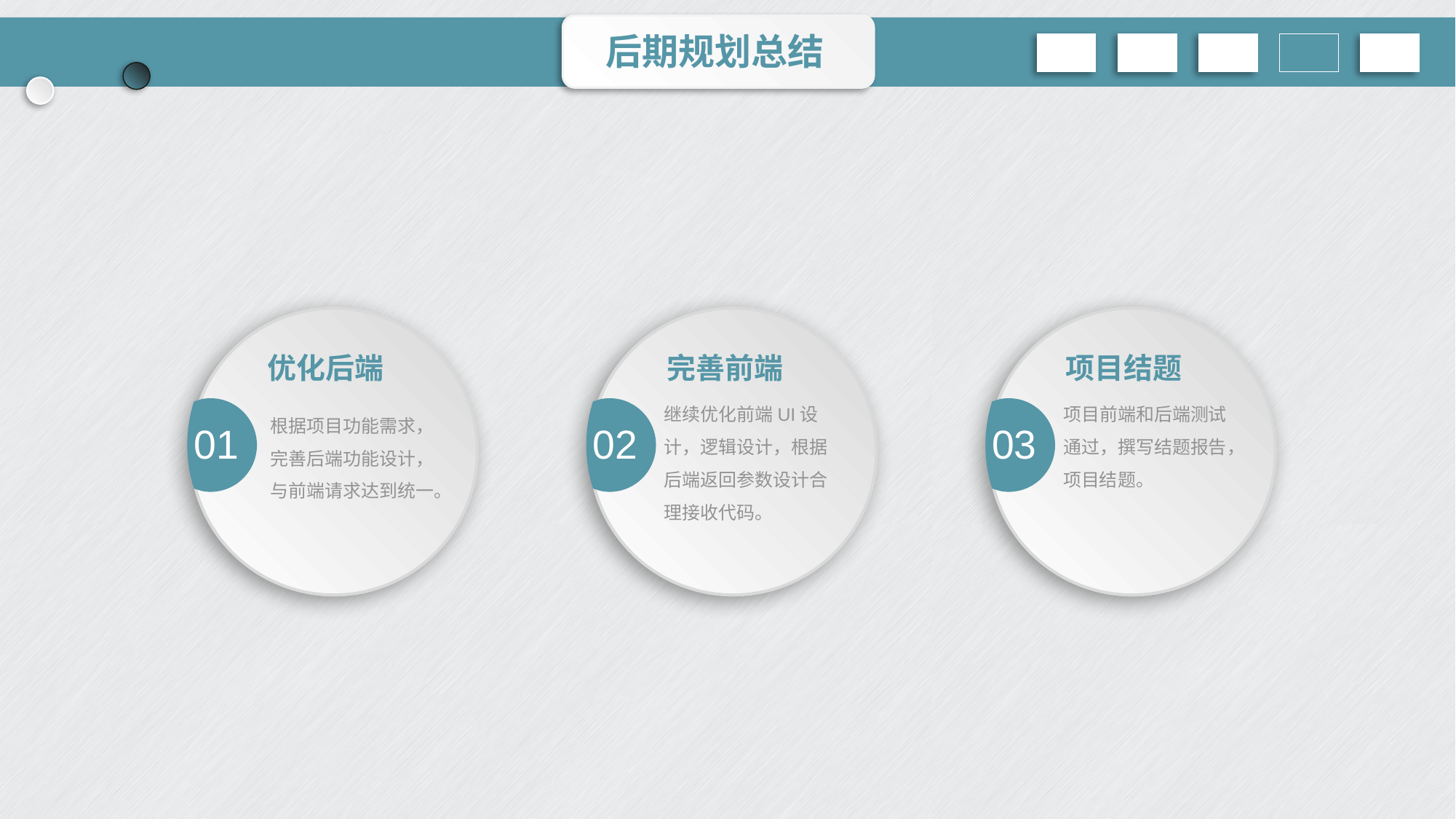

后期规划总结

完善前端
继续优化前端UI设计，逻辑设计，根据后端返回参数设计合理接收代码。
优化后端
根据项目功能需求，完善后端功能设计，与前端请求达到统一。
项目结题
项目前端和后端测试通过，撰写结题报告，项目结题。

01

02

03